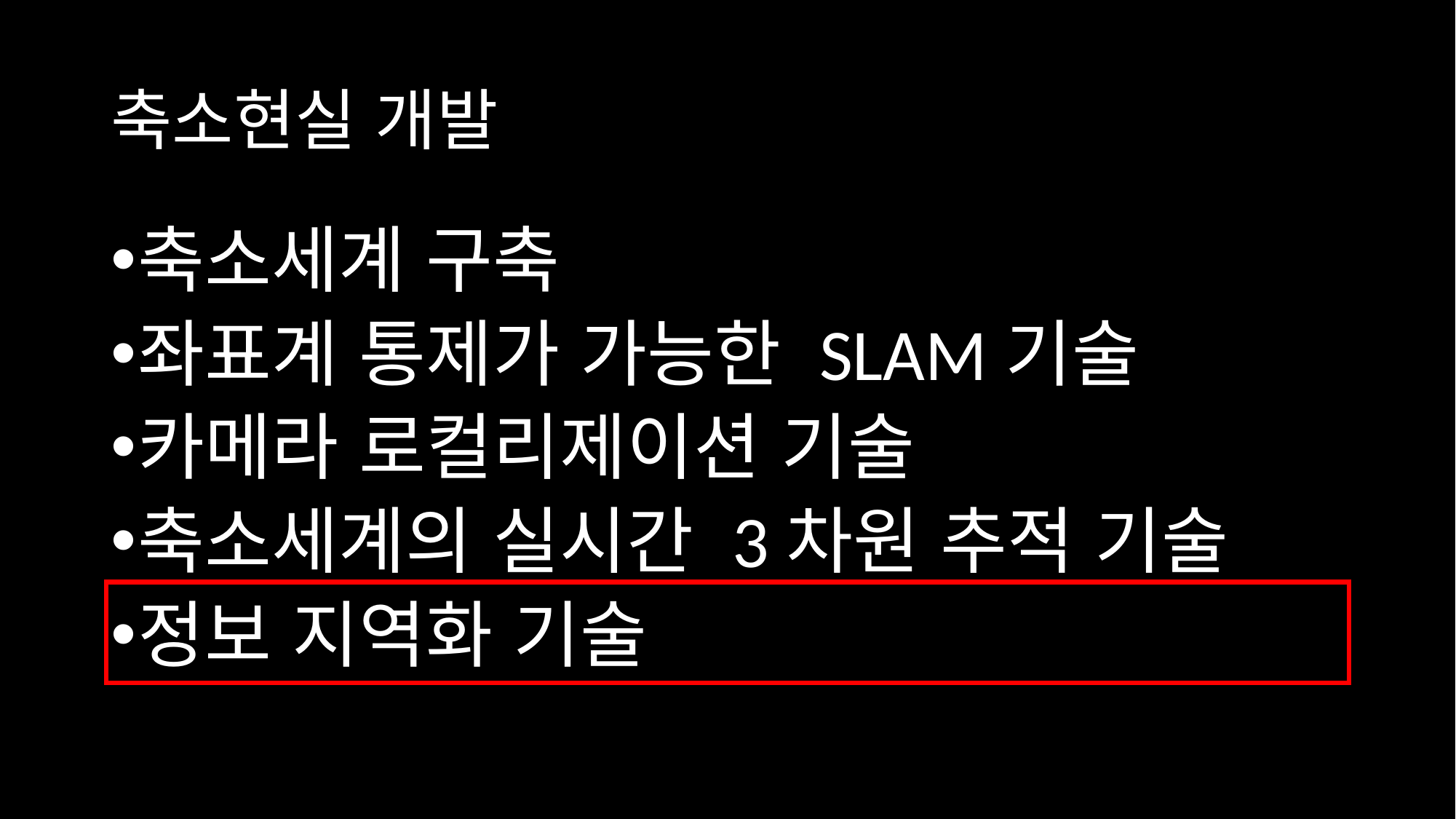

# 축소현실 개발
축소세계 구축
좌표계 통제가 가능한 SLAM기술
카메라 로컬리제이션 기술
축소세계의 실시간 3차원 추적 기술
정보 지역화 기술